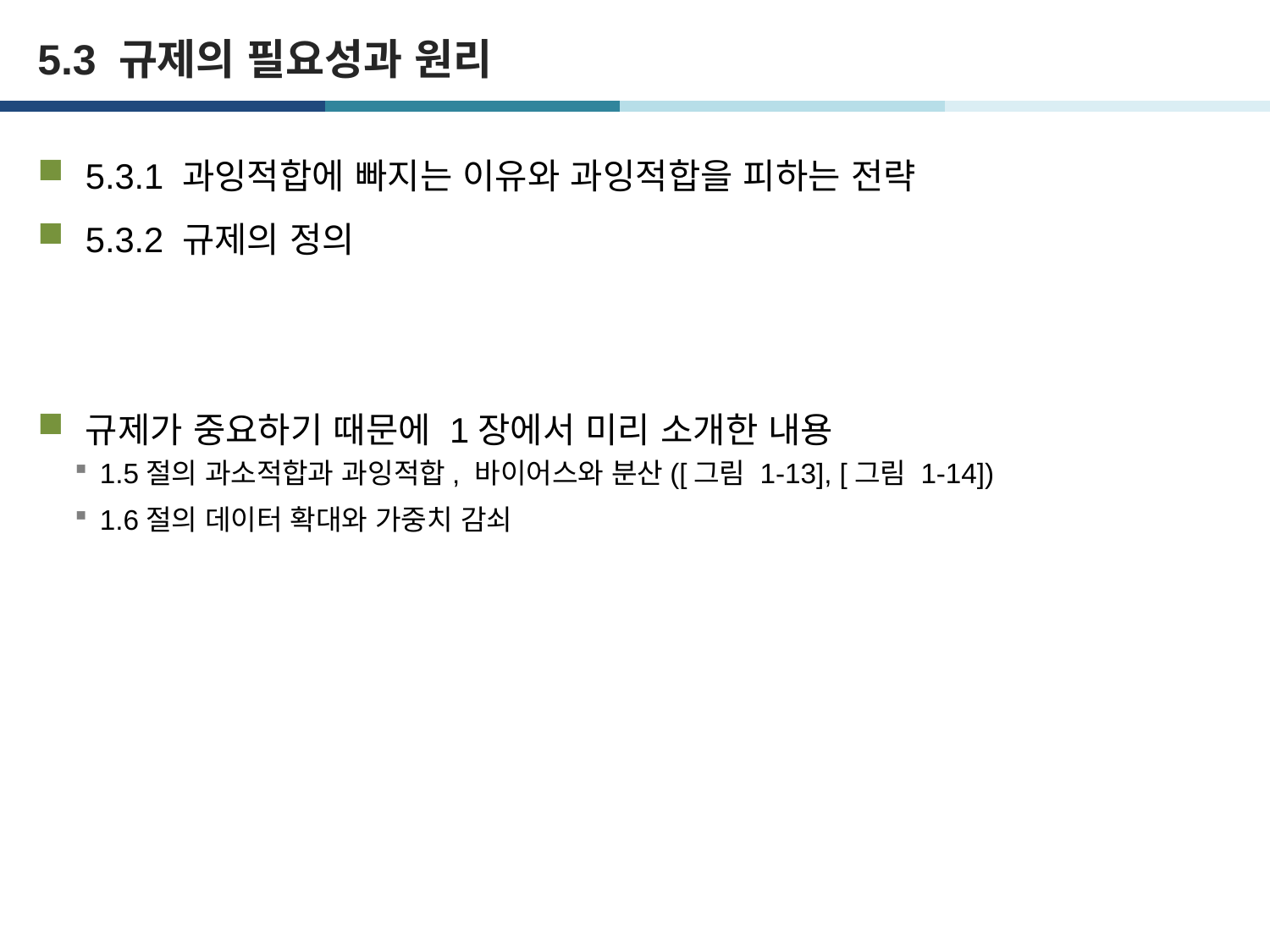

# 5.3 규제의 필요성과 원리
5.3.1 과잉적합에 빠지는 이유와 과잉적합을 피하는 전략
5.3.2 규제의 정의

규제가 중요하기 때문에 1장에서 미리 소개한 내용
1.5절의 과소적합과 과잉적합, 바이어스와 분산([그림 1-13], [그림 1-14])
1.6절의 데이터 확대와 가중치 감쇠